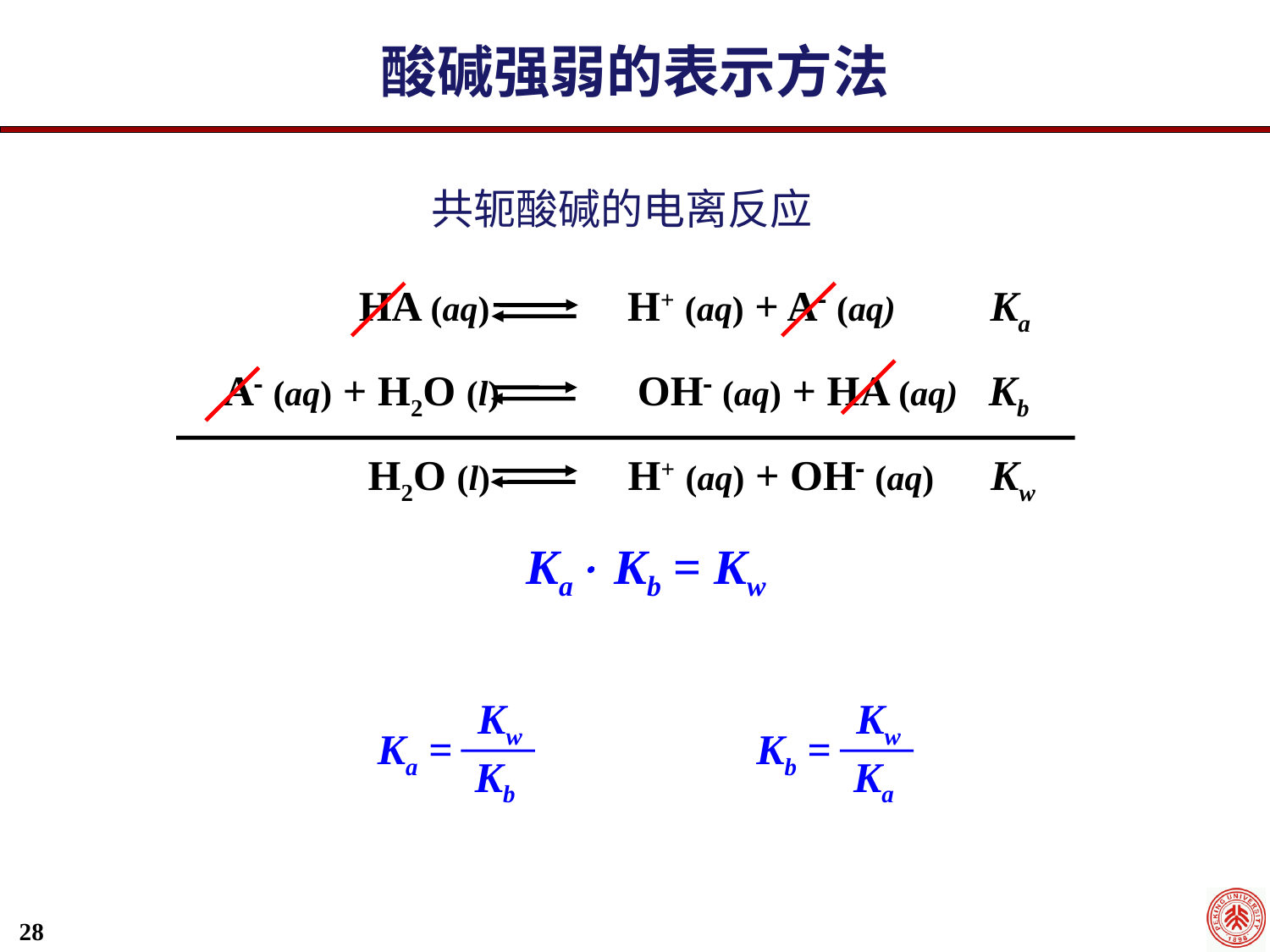

酸碱强弱的表示方法

共轭酸碱的电离反应
HA (aq)             H+ (aq) + A− (aq)
Ka

A− (aq) + H2O (l)             OH− (aq) + HA (aq)
Kb

H2O (l)             H+ (aq) + OH− (aq)
Kw

Ka⋅ Kb = Kw
Kw
Kw
Ka =
Kb =
Kb
Ka

28